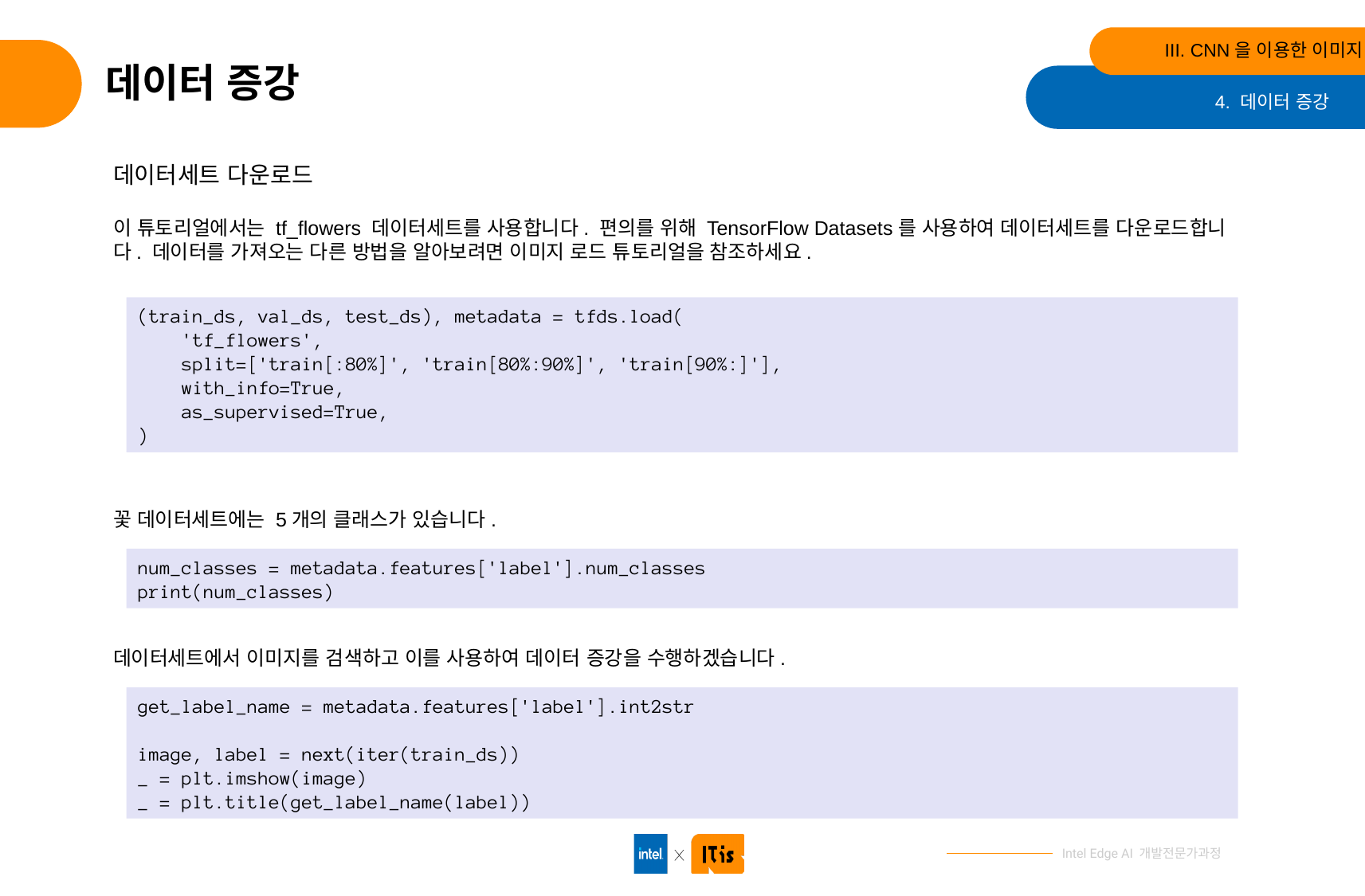

III. CNN을 이용한 이미지 분류
# 데이터 증강
4. 데이터 증강

데이터세트 다운로드

이 튜토리얼에서는 tf_flowers 데이터세트를 사용합니다. 편의를 위해 TensorFlow Datasets를 사용하여 데이터세트를 다운로드합니다. 데이터를 가져오는 다른 방법을 알아보려면 이미지 로드 튜토리얼을 참조하세요.
(train_ds, val_ds, test_ds), metadata = tfds.load(
    'tf_flowers',
    split=['train[:80%]', 'train[80%:90%]', 'train[90%:]'],
    with_info=True,
    as_supervised=True,
)
꽃 데이터세트에는 5개의 클래스가 있습니다.
num_classes = metadata.features['label'].num_classes
print(num_classes)
데이터세트에서 이미지를 검색하고 이를 사용하여 데이터 증강을 수행하겠습니다.
get_label_name = metadata.features['label'].int2str

image, label = next(iter(train_ds))
_ = plt.imshow(image)
_ = plt.title(get_label_name(label))